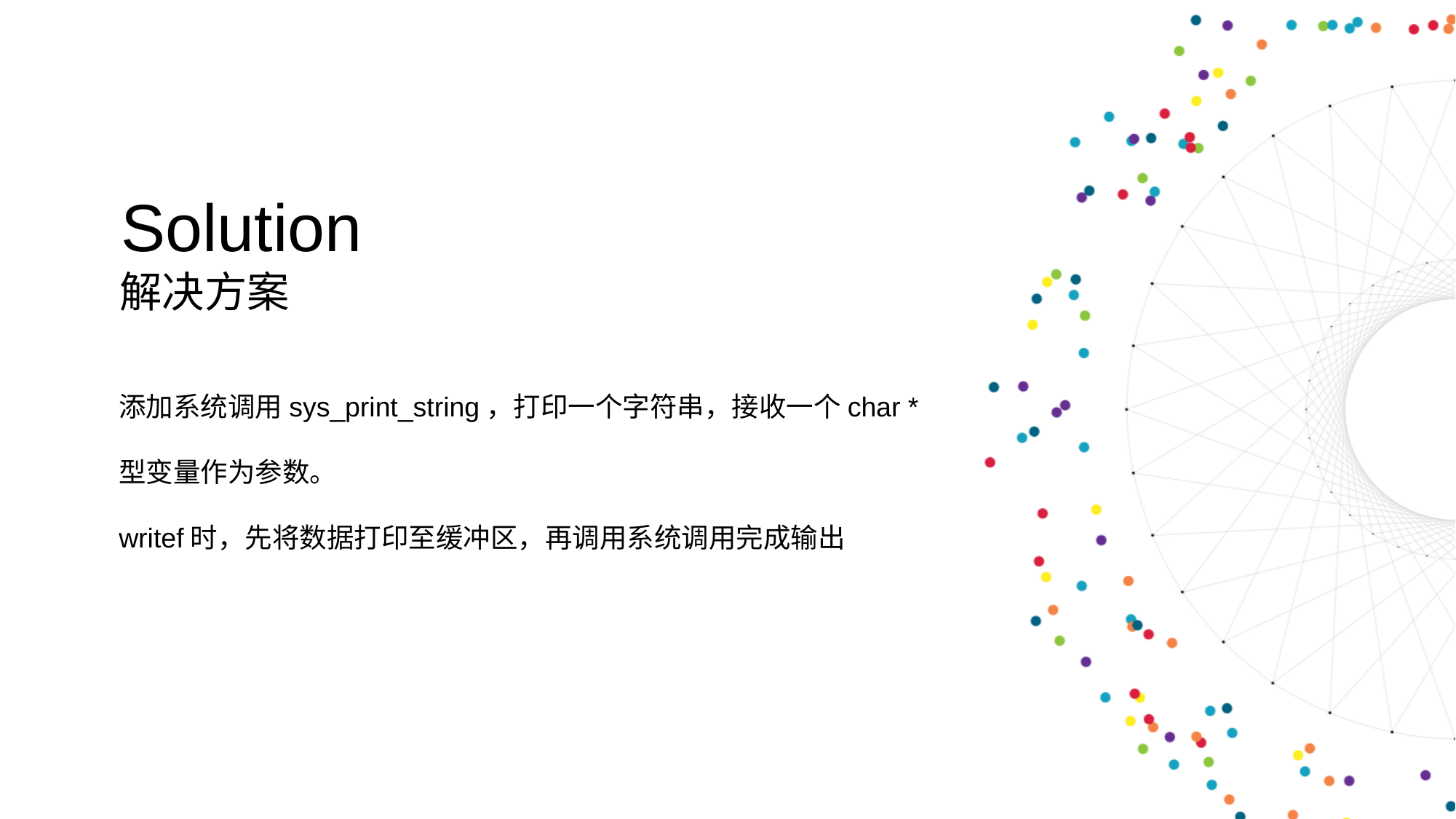

Solution
解决方案
添加系统调用sys_print_string，打印一个字符串，接收一个char * 型变量作为参数。
writef时，先将数据打印至缓冲区，再调用系统调用完成输出